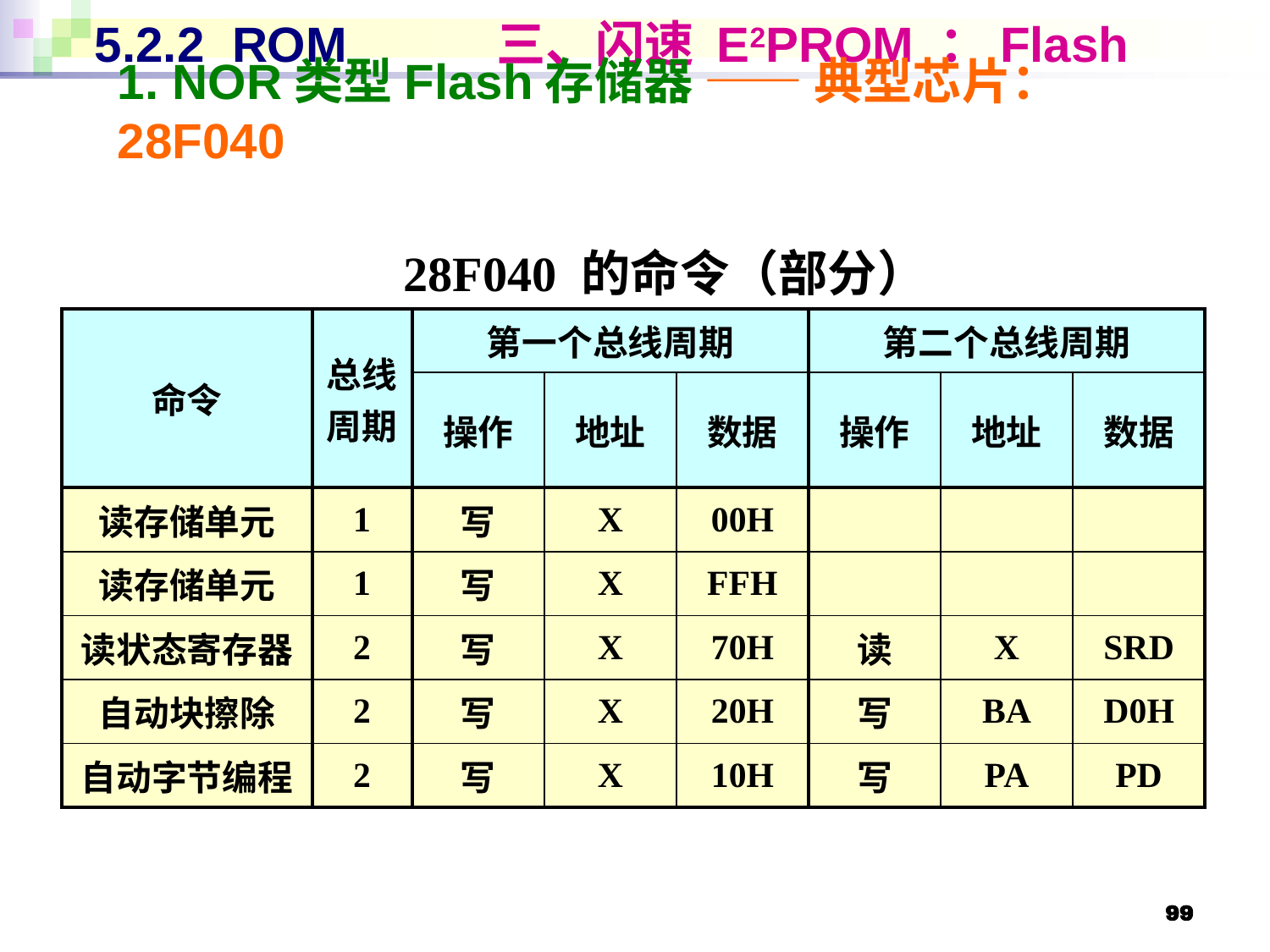

# 5.2.2  ROM          三、闪速 E2PROM ：Flash
1. NOR类型Flash存储器 —— 典型芯片：28F040
28F040 的命令（部分）
| 命令 | 总线 周期 | 第一个总线周期 |  |  | 第二个总线周期 |  |  |
| --- | --- | --- | --- | --- | --- | --- | --- |
|  |  | 操作 | 地址 | 数据 | 操作 | 地址 | 数据 |
| 读存储单元 | 1 | 写 | X | 00H |  |  |  |
| 读存储单元 | 1 | 写 | X | FFH |  |  |  |
| 读状态寄存器 | 2 | 写 | X | 70H | 读 | X | SRD |
| 自动块擦除 | 2 | 写 | X | 20H | 写 | BA | D0H |
| 自动字节编程 | 2 | 写 | X | 10H | 写 | PA | PD |
99